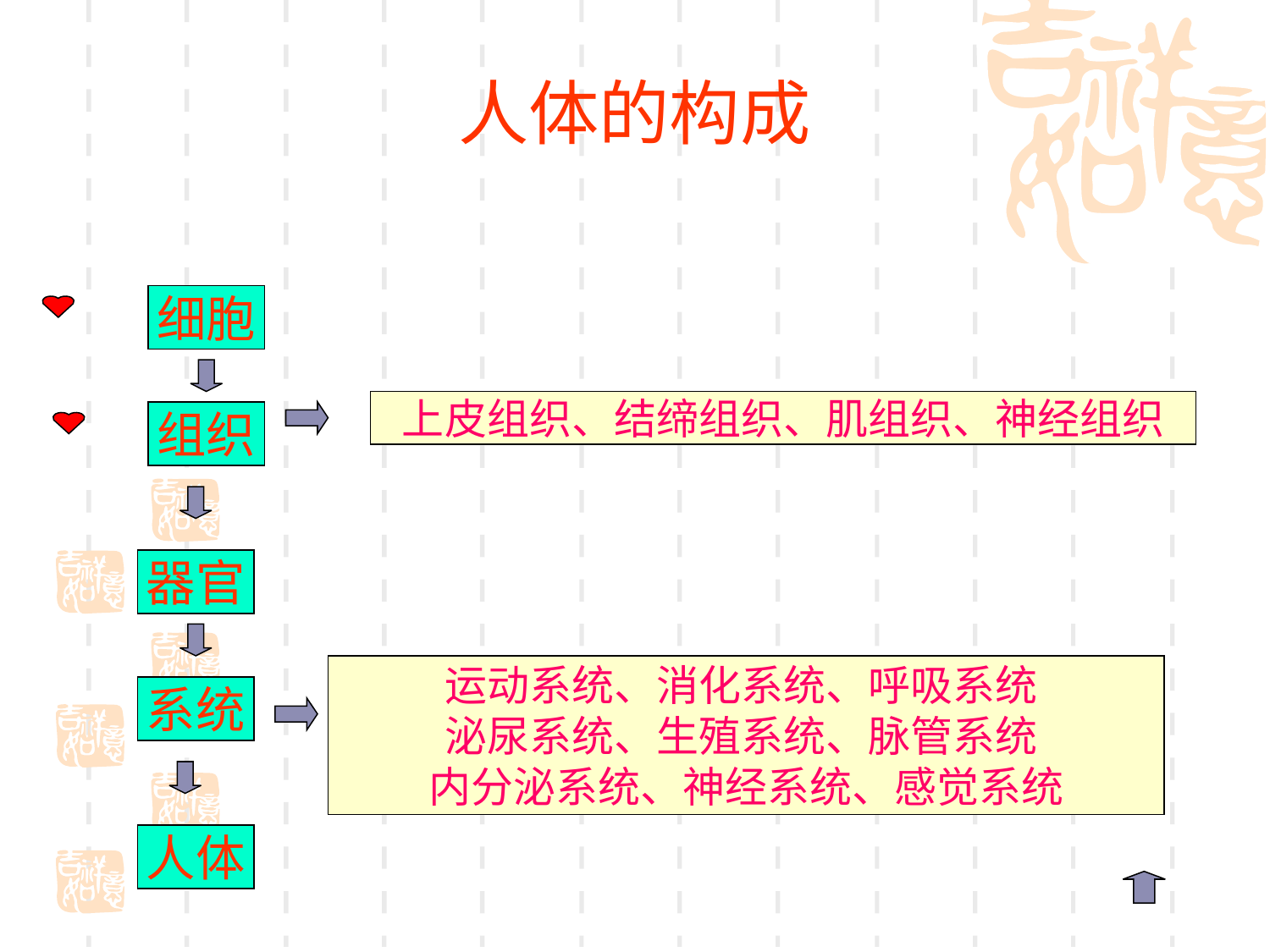

# 人体的构成

细胞

上皮组织、结缔组织、肌组织、神经组织
组织

器官

运动系统、消化系统、呼吸系统
泌尿系统、生殖系统、脉管系统
内分泌系统、神经系统、感觉系统
系统

人体